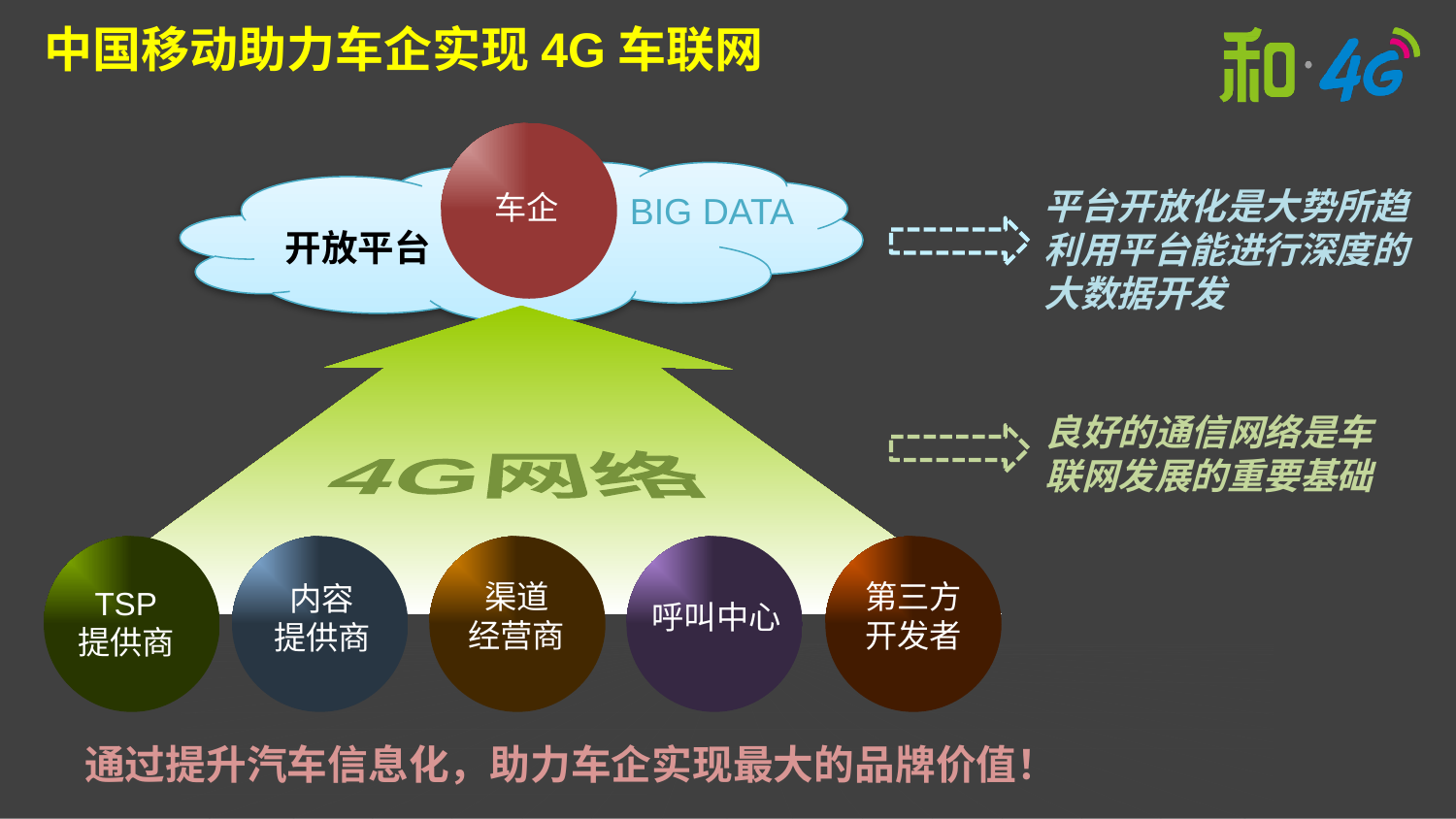

中国移动助力车企实现4G车联网

平台开放化是大势所趋
利用平台能进行深度的大数据开发
车企
BIG DATA

开放平台

良好的通信网络是车联网发展的重要基础

4G网络

第三方
开发者
渠道
经营商
内容
提供商
TSP
提供商
呼叫中心

通过提升汽车信息化，助力车企实现最大的品牌价值！